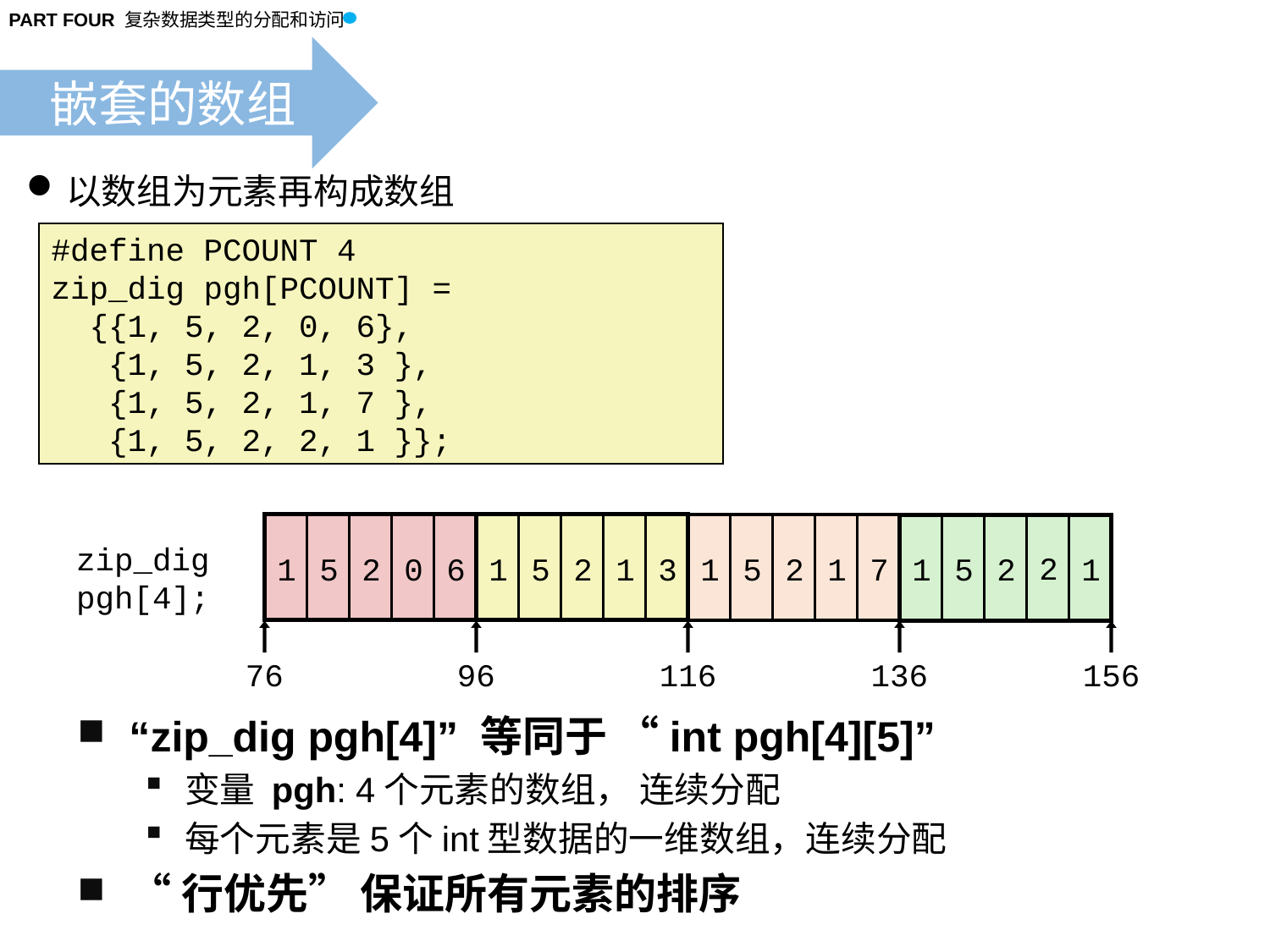

PART FOUR 复杂数据类型的分配和访问

嵌套的数组
以数组为元素再构成数组
#define PCOUNT 4
zip_dig pgh[PCOUNT] =
  {{1, 5, 2, 0, 6},
   {1, 5, 2, 1, 3 },
   {1, 5, 2, 1, 7 },
   {1, 5, 2, 2, 1 }};

2
1
5
2
1

1
5
2
0
6
1
5
2
1
3
1
5
2
1
7

zip_dig
pgh[4];

76
96
116
136
156
“zip_dig pgh[4]” 等同于 “int pgh[4][5]”
变量 pgh: 4个元素的数组， 连续分配
每个元素是5个int型数据的一维数组，连续分配
“行优先” 保证所有元素的排序